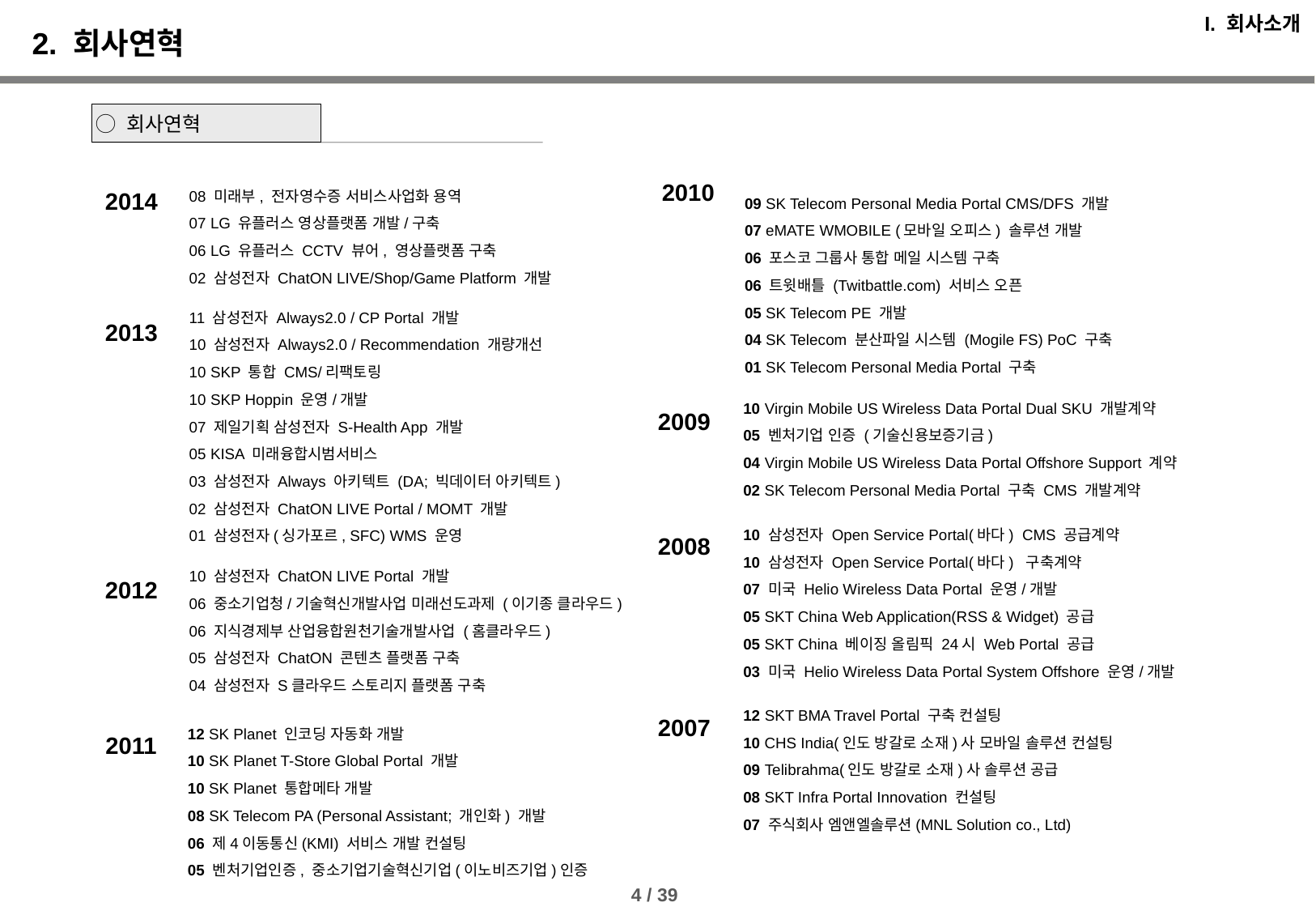

I. 회사소개
# 2. 회사연혁
◯ 회사연혁

08 미래부, 전자영수증 서비스사업화 용역
07 LG 유플러스 영상플랫폼 개발/구축
06 LG 유플러스 CCTV 뷰어, 영상플랫폼 구축
02 삼성전자 ChatON LIVE/Shop/Game Platform 개발
2010
09 SK Telecom Personal Media Portal CMS/DFS 개발
07 eMATE WMOBILE (모바일 오피스) 솔루션 개발
06 포스코 그룹사 통합 메일 시스템 구축
06 트윗배틀 (Twitbattle.com) 서비스 오픈
05 SK Telecom PE 개발
04 SK Telecom 분산파일 시스템 (Mogile FS) PoC 구축
01 SK Telecom Personal Media Portal 구축
2014
11 삼성전자 Always2.0 / CP Portal 개발
10 삼성전자 Always2.0 / Recommendation 개량개선
10 SKP 통합 CMS/리팩토링
10 SKP Hoppin 운영/개발
07 제일기획 삼성전자 S-Health App 개발
05 KISA 미래융합시범서비스
03 삼성전자 Always 아키텍트 (DA; 빅데이터 아키텍트)
02 삼성전자 ChatON LIVE Portal / MOMT 개발
01 삼성전자(싱가포르, SFC) WMS 운영
2013
10 Virgin Mobile US Wireless Data Portal Dual SKU 개발계약
05 벤처기업 인증 (기술신용보증기금)
04 Virgin Mobile US Wireless Data Portal Offshore Support 계약
02 SK Telecom Personal Media Portal 구축 CMS 개발계약
2009
10 삼성전자 Open Service Portal(바다)  CMS 공급계약
10 삼성전자 Open Service Portal(바다)  구축계약
07 미국 Helio Wireless Data Portal 운영/개발
05 SKT China Web Application(RSS & Widget) 공급
05 SKT China 베이징 올림픽 24시 Web Portal 공급
03 미국 Helio Wireless Data Portal System Offshore 운영/개발
2008
10 삼성전자 ChatON LIVE Portal 개발
06 중소기업청/기술혁신개발사업 미래선도과제 (이기종 클라우드)
06 지식경제부 산업융합원천기술개발사업 (홈클라우드)
05 삼성전자 ChatON 콘텐츠 플랫폼 구축
04 삼성전자 S클라우드 스토리지 플랫폼 구축
2012
12 SKT BMA Travel Portal 구축 컨설팅
10 CHS India(인도 방갈로 소재)사 모바일 솔루션 컨설팅
09 Telibrahma(인도 방갈로 소재)사 솔루션 공급
08 SKT Infra Portal Innovation 컨설팅
07 주식회사 엠앤엘솔루션(MNL Solution co., Ltd)
12 SK Planet 인코딩 자동화 개발
10 SK Planet T-Store Global Portal 개발
10 SK Planet 통합메타 개발
08 SK Telecom PA (Personal Assistant; 개인화) 개발
06 제4이동통신(KMI) 서비스 개발 컨설팅
05 벤처기업인증, 중소기업기술혁신기업(이노비즈기업)인증
2007
2011